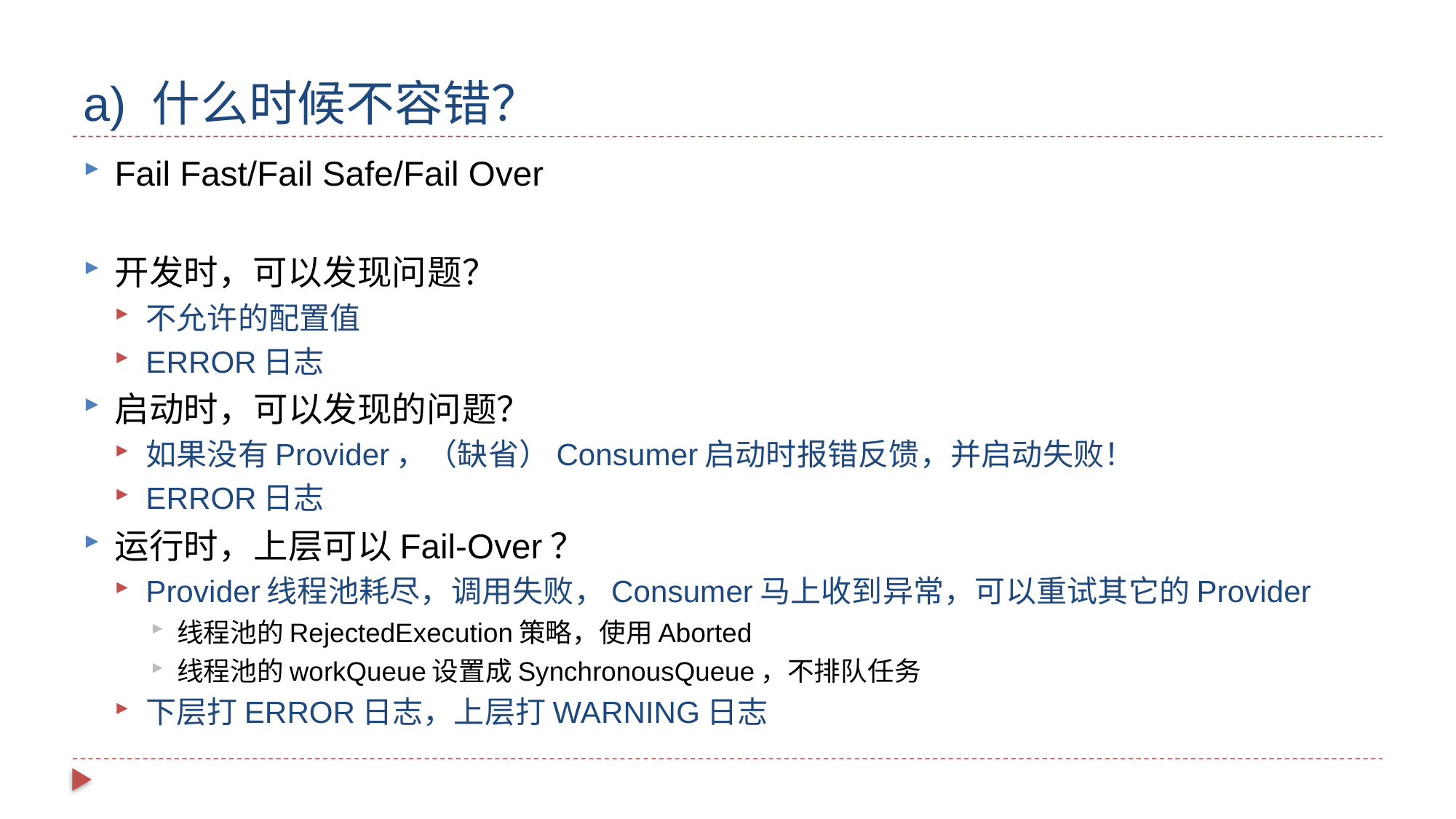

# a) 什么时候不容错？
Fail Fast/Fail Safe/Fail Over

开发时，可以发现问题？
不允许的配置值
ERROR日志
启动时，可以发现的问题？
如果没有Provider，（缺省）Consumer启动时报错反馈，并启动失败！
ERROR日志
运行时，上层可以Fail-Over？
Provider线程池耗尽，调用失败，Consumer马上收到异常，可以重试其它的Provider
线程池的RejectedExecution策略，使用Aborted
线程池的workQueue设置成SynchronousQueue，不排队任务
下层打ERROR日志，上层打WARNING日志